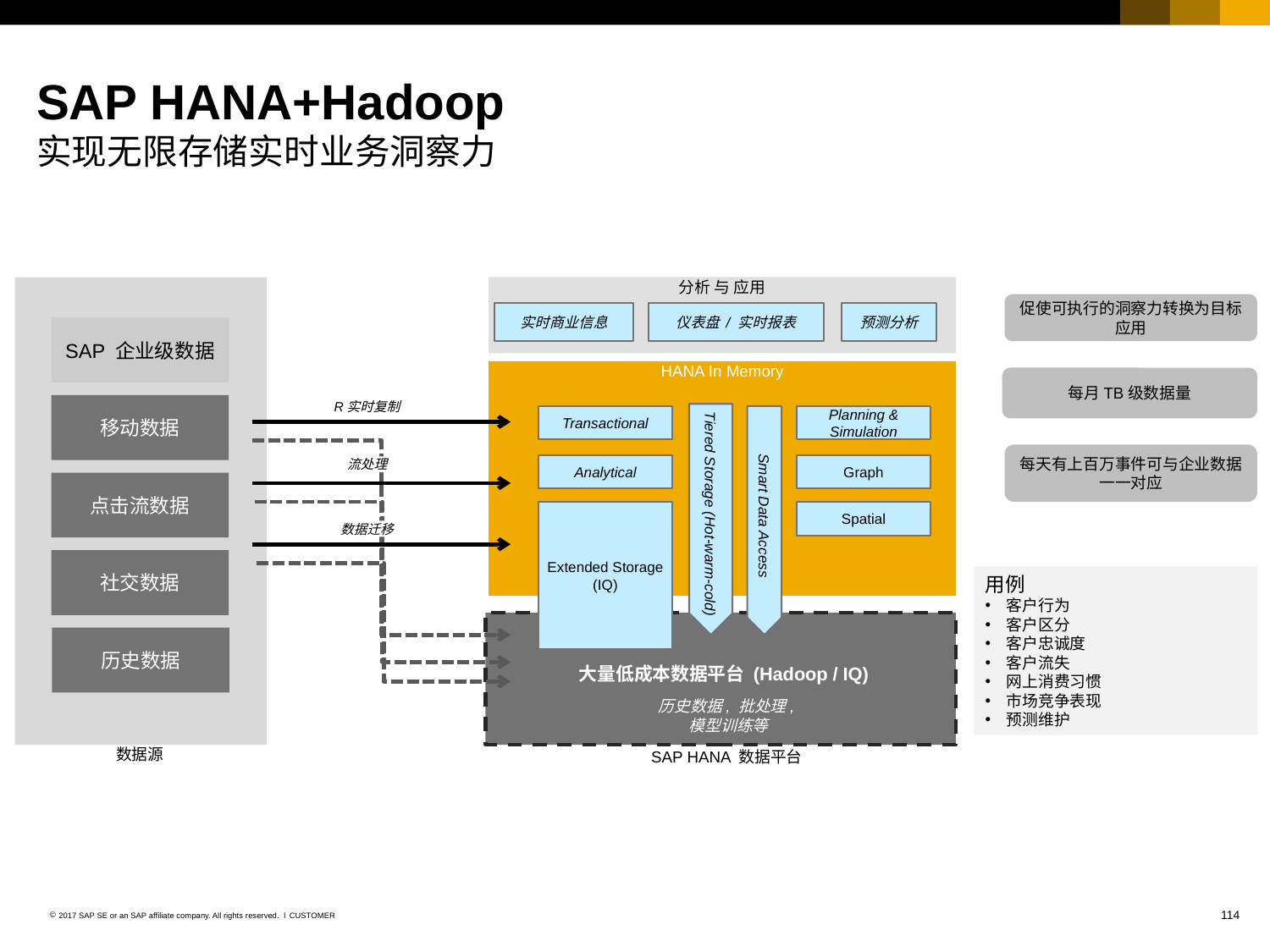

# SAP HANA+Hadoop 实现无限存储实时业务洞察力
分析 与 应用

促使可执行的洞察力转换为目标应用
实时商业信息
仪表盘 / 实时报表
预测分析
SAP 企业级数据
移动数据
点击流数据
社交数据
历史数据
HANA In Memory
每月TB级数据量
R实时复制
Transactional
Planning & Simulation
每天有上百万事件可与企业数据一一对应
Analytical
Graph
流处理
Tiered Storage (Hot-warm-cold)
Extended Storage (IQ)
Spatial
Smart Data Access
数据迁移
用例
客户行为
客户区分
客户忠诚度
客户流失
网上消费习惯
市场竞争表现
预测维护

大量低成本数据平台 (Hadoop / IQ)
历史数据, 批处理,
模型训练等
数据源
SAP HANA 数据平台